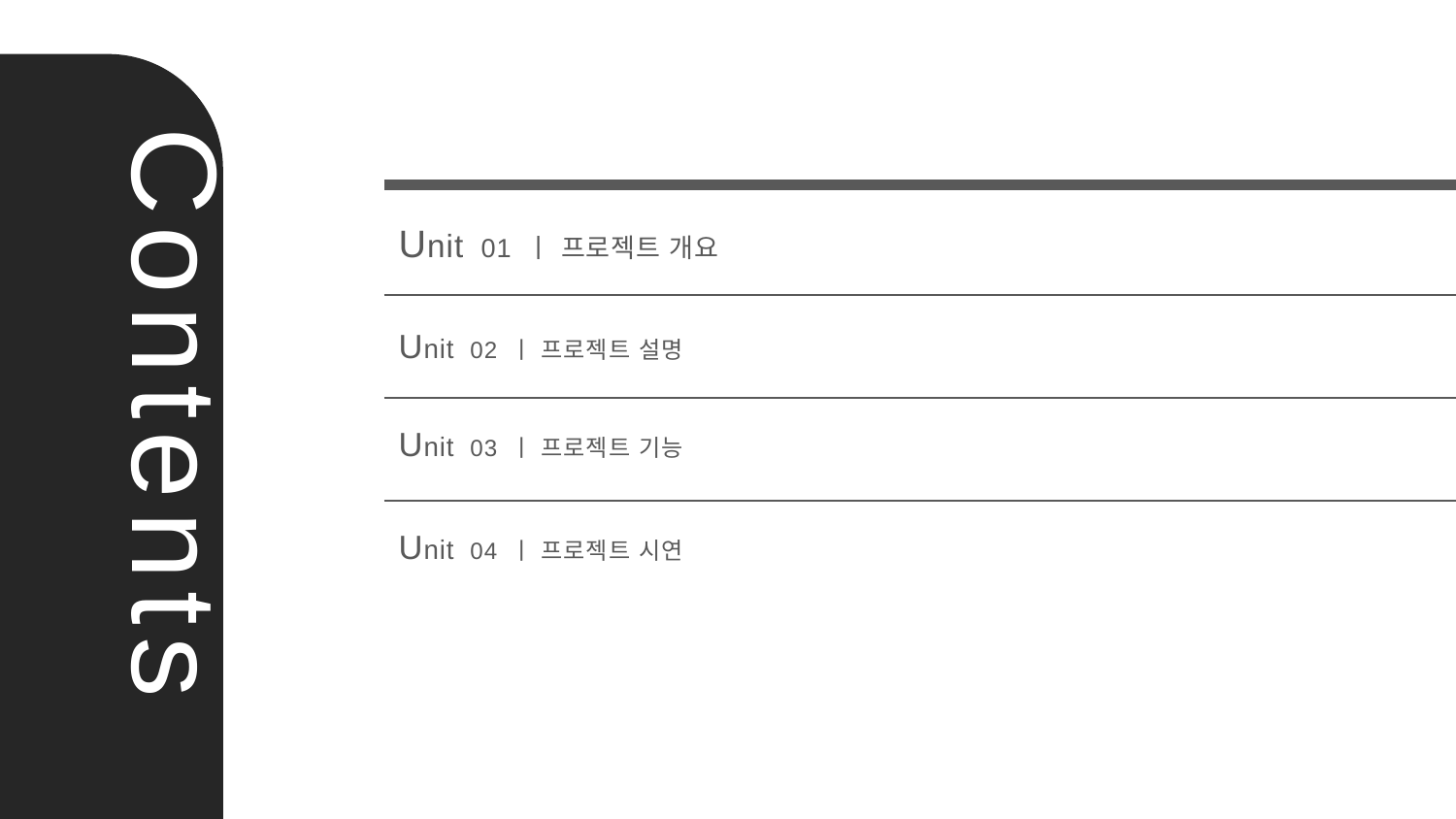

Unit  01 ㅣ 프로젝트 개요

Unit  02 ㅣ 프로젝트 설명
Contents
Unit  03 ㅣ 프로젝트 기능
Unit  04 ㅣ 프로젝트 시연